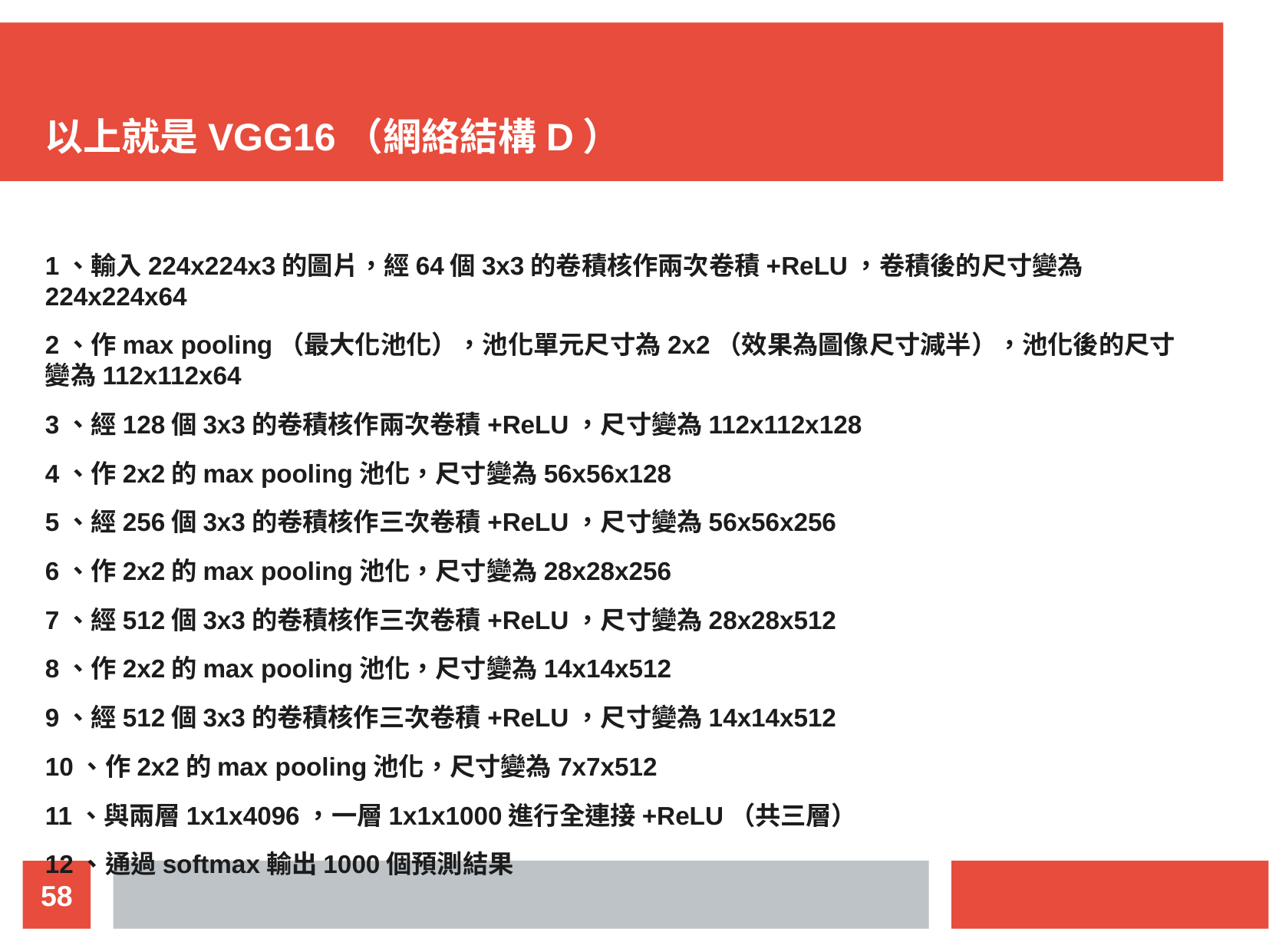

以上就是VGG16（網絡結構D）
1、輸入224x224x3的圖片，經64個3x3的卷積核作兩次卷積+ReLU，卷積後的尺寸變為224x224x64
2、作max pooling（最大化池化），池化單元尺寸為2x2（效果為圖像尺寸減半），池化後的尺寸變為112x112x64
3、經128個3x3的卷積核作兩次卷積+ReLU，尺寸變為112x112x128
4、作2x2的max pooling池化，尺寸變為56x56x128
5、經256個3x3的卷積核作三次卷積+ReLU，尺寸變為56x56x256
6、作2x2的max pooling池化，尺寸變為28x28x256
7、經512個3x3的卷積核作三次卷積+ReLU，尺寸變為28x28x512
8、作2x2的max pooling池化，尺寸變為14x14x512
9、經512個3x3的卷積核作三次卷積+ReLU，尺寸變為14x14x512
10、作2x2的max pooling池化，尺寸變為7x7x512
11、與兩層1x1x4096，一層1x1x1000進行全連接+ReLU（共三層）
12、通過softmax輸出1000個預測結果

原文網址：https://kknews.cc/tech/mrmoxz9.html
58